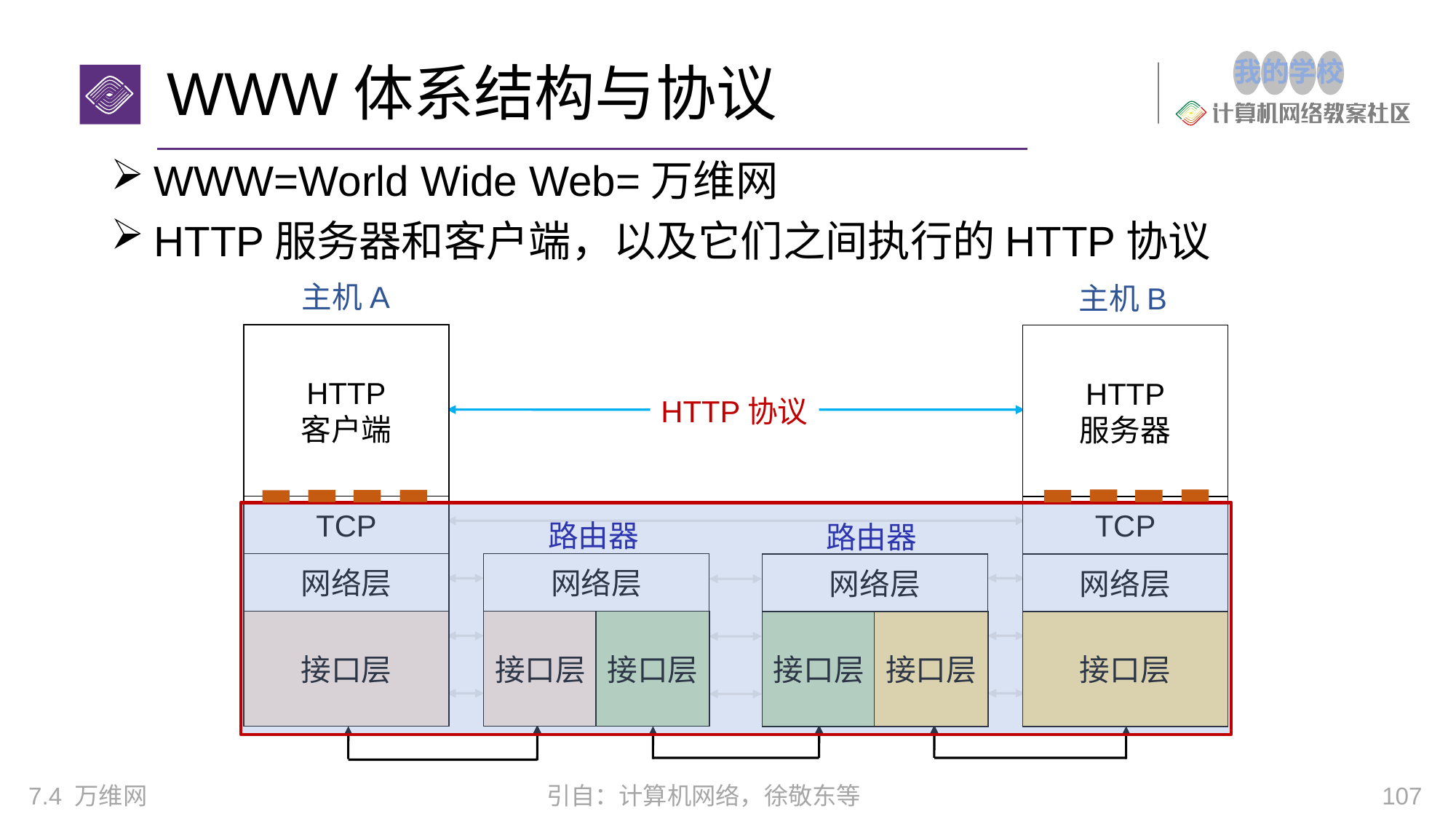

# WWW体系结构与协议
WWW=World Wide Web=万维网
HTTP服务器和客户端，以及它们之间执行的HTTP协议
主机A
主机B
HTTP
客户端
HTTP
服务器
HTTP协议

TCP
TCP

路由器
路由器

网络层
网络层
网络层
网络层

接口层
接口层
接口层
接口层
接口层
接口层

7.4 万维网
107
引自：计算机网络，徐敬东等